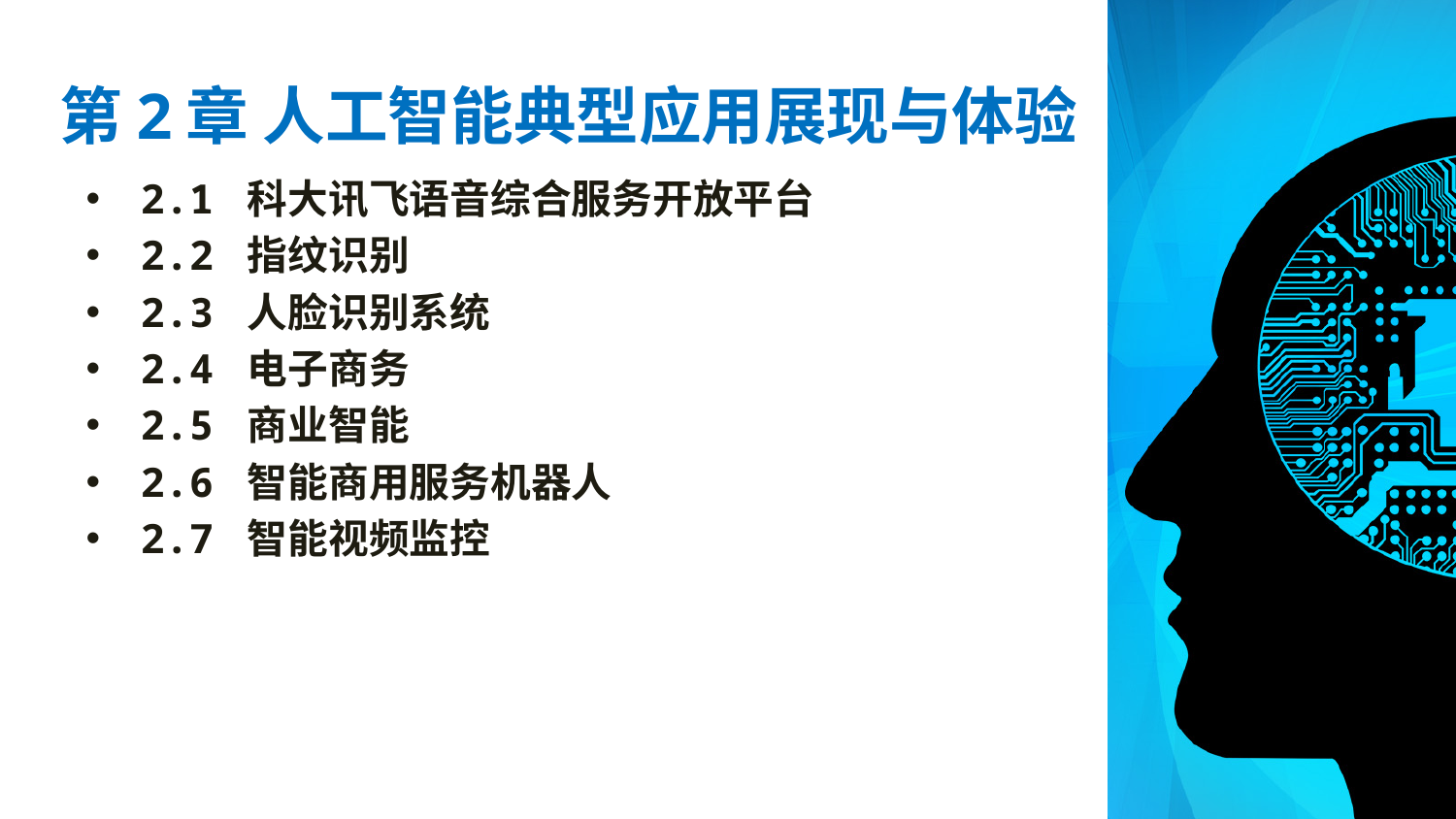

# 第2章 人工智能典型应用展现与体验
2.1 科大讯飞语音综合服务开放平台
2.2 指纹识别
2.3 人脸识别系统
2.4 电子商务
2.5 商业智能
2.6 智能商用服务机器人
2.7 智能视频监控